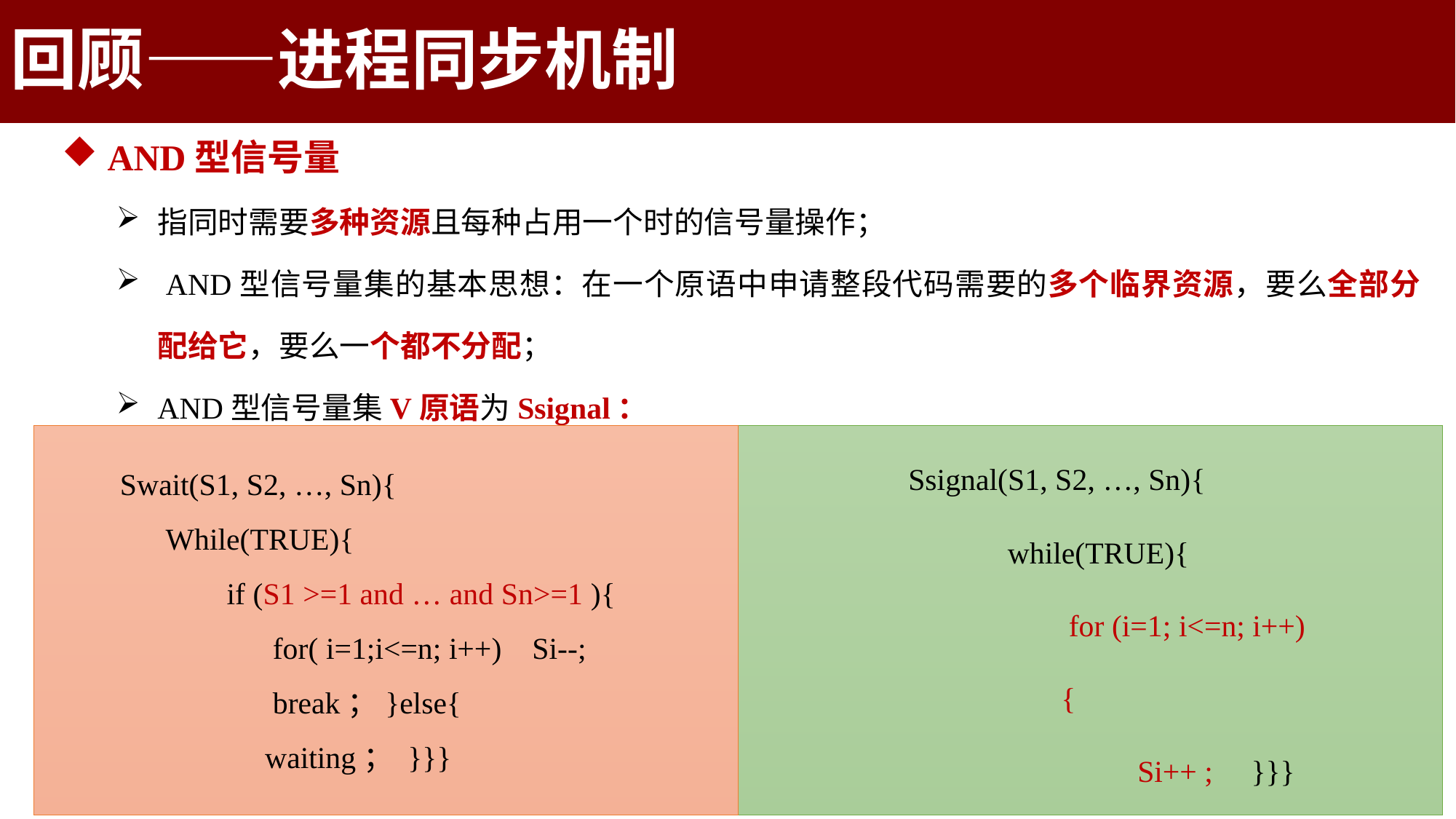

2.4.3 信号量机制

回顾——进程同步机制
2.4.3 信号量机制
 AND型信号量
指同时需要多种资源且每种占用一个时的信号量操作；
 AND型信号量集的基本思想：在一个原语中申请整段代码需要的多个临界资源，要么全部分配给它，要么一个都不分配；
AND型信号量集V原语为Ssignal：
Ssignal(S1, S2, …, Sn){
             while(TRUE){
                     for (i=1; i<=n; i++)
                    {
                              Si++ ;     }}}

Swait(S1, S2, …, Sn){
      While(TRUE){
              if (S1 >=1 and … and Sn>=1 ){
                    for( i=1;i<=n; i++)    Si--;
                    break；}else{
                   waiting； }}}